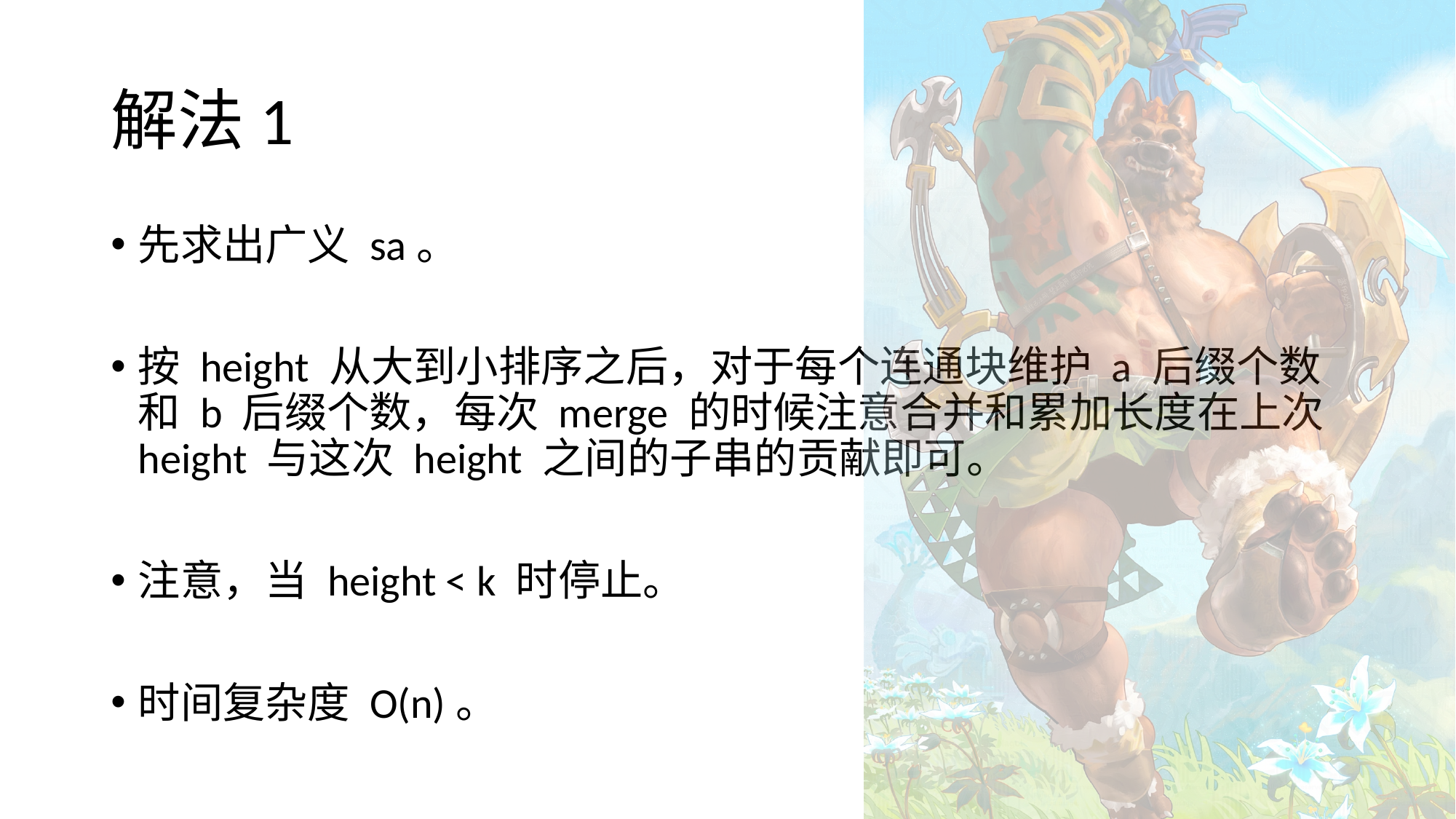

# 解法1
先求出广义 sa。

按 height 从大到小排序之后，对于每个连通块维护 a 后缀个数和 b 后缀个数，每次 merge 的时候注意合并和累加长度在上次 height 与这次 height 之间的子串的贡献即可。

注意，当 height < k 时停止。

时间复杂度 O(n)。